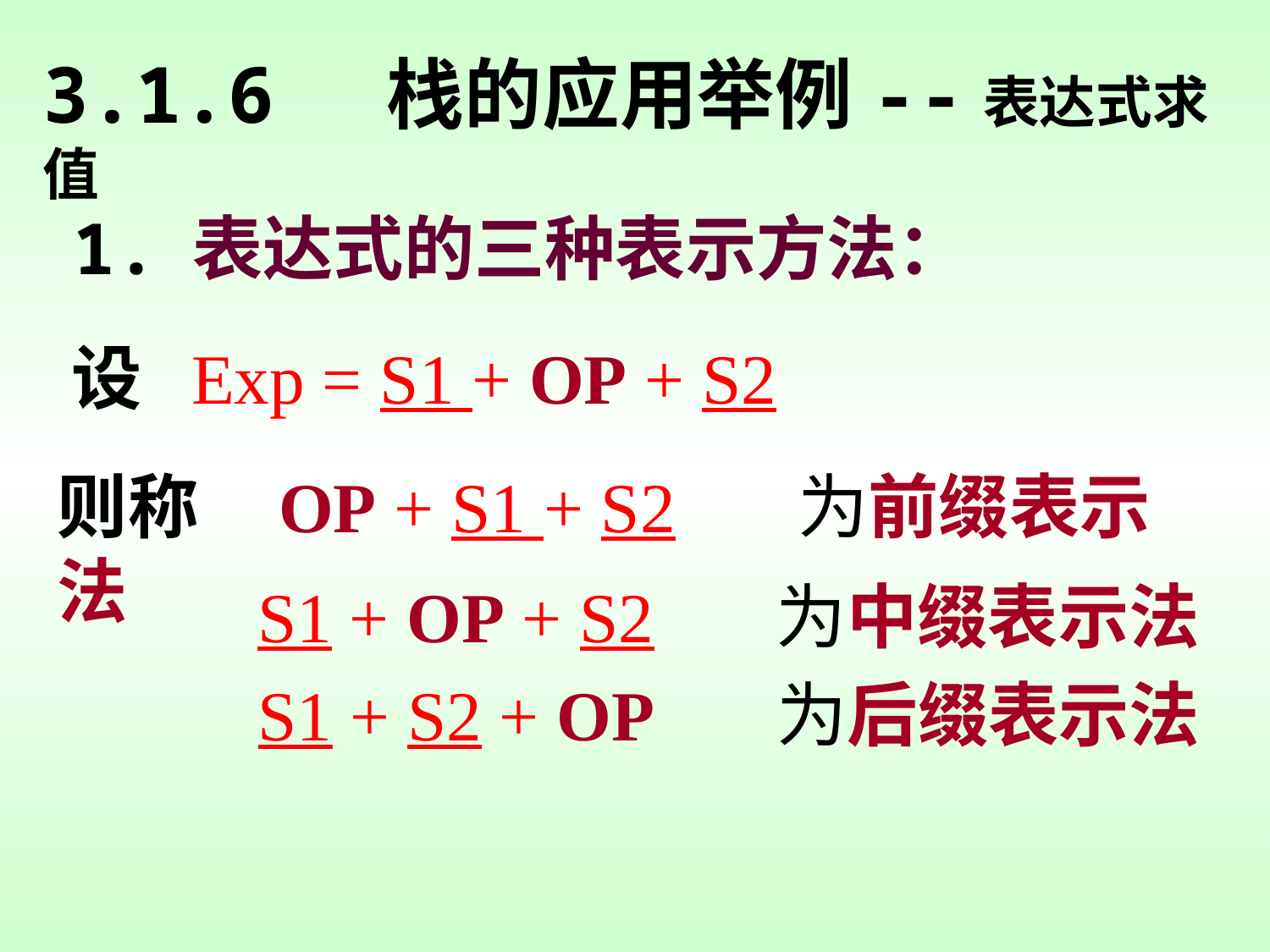

3.1.6  栈的应用举例--表达式求值
 1. 表达式的三种表示方法：
设  Exp = S1 + OP + S2
则称    OP + S1 + S2      为前缀表示法
S1 + OP + S2      为中缀表示法
 S1 + S2 + OP      为后缀表示法